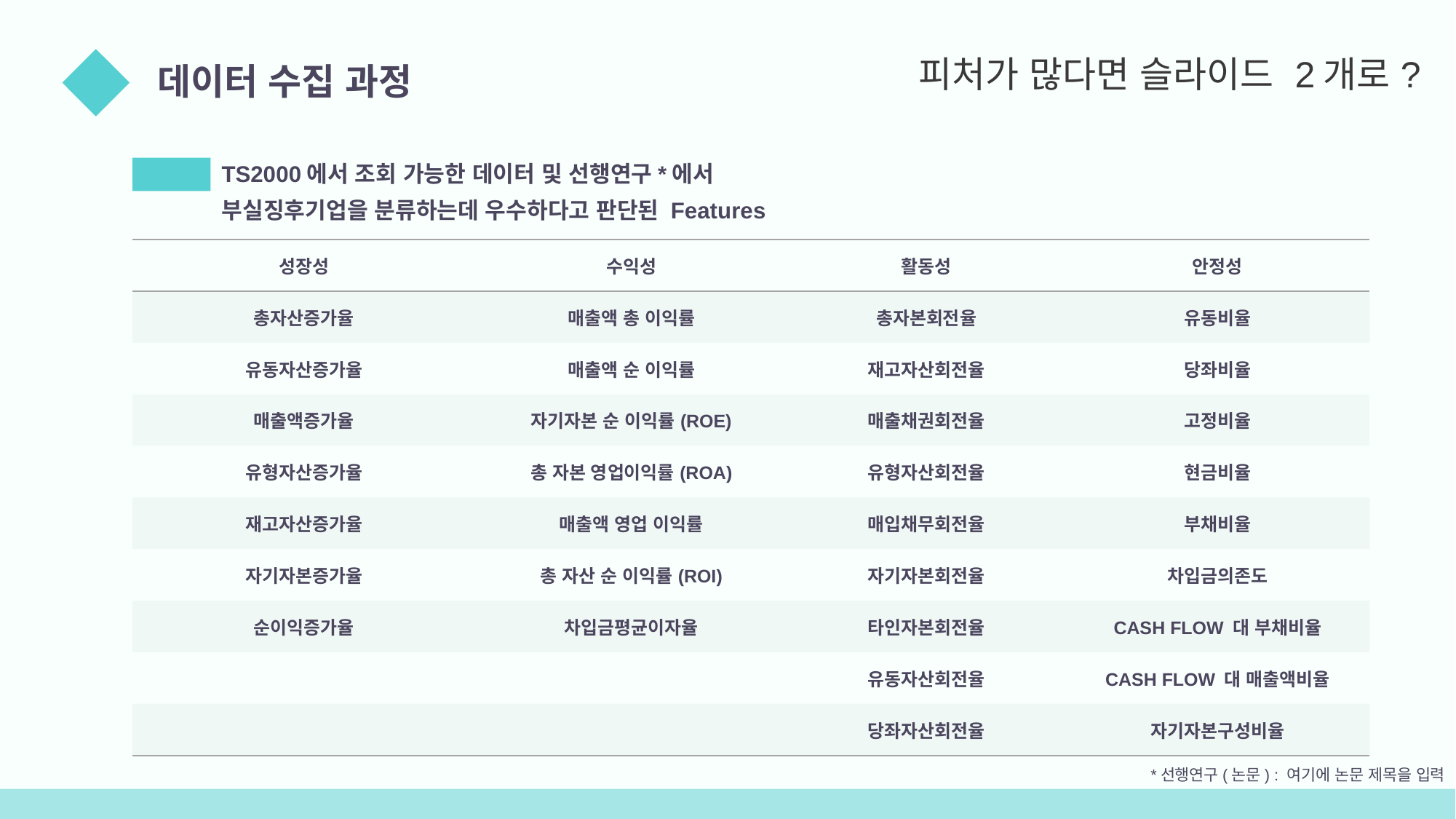

피처가 많다면 슬라이드 2개로?

데이터 수집 과정
02
TS2000에서 조회 가능한 데이터 및 선행연구*에서
부실징후기업을 분류하는데 우수하다고 판단된 Features
기준
| 성장성 | 수익성 | 활동성 | 안정성 |
| --- | --- | --- | --- |
| 총자산증가율 | 매출액 총 이익률 | 총자본회전율 | 유동비율 |
| 유동자산증가율 | 매출액 순 이익률 | 재고자산회전율 | 당좌비율 |
| 매출액증가율 | 자기자본 순 이익률(ROE) | 매출채권회전율 | 고정비율 |
| 유형자산증가율 | 총 자본 영업이익률(ROA) | 유형자산회전율 | 현금비율 |
| 재고자산증가율 | 매출액 영업 이익률 | 매입채무회전율 | 부채비율 |
| 자기자본증가율 | 총 자산 순 이익률(ROI) | 자기자본회전율 | 차입금의존도 |
| 순이익증가율 | 차입금평균이자율 | 타인자본회전율 | CASH FLOW 대 부채비율 |
|  |  | 유동자산회전율 | CASH FLOW 대 매출액비율 |
|  |  | 당좌자산회전율 | 자기자본구성비율 |
*선행연구(논문) : 여기에 논문 제목을 입력